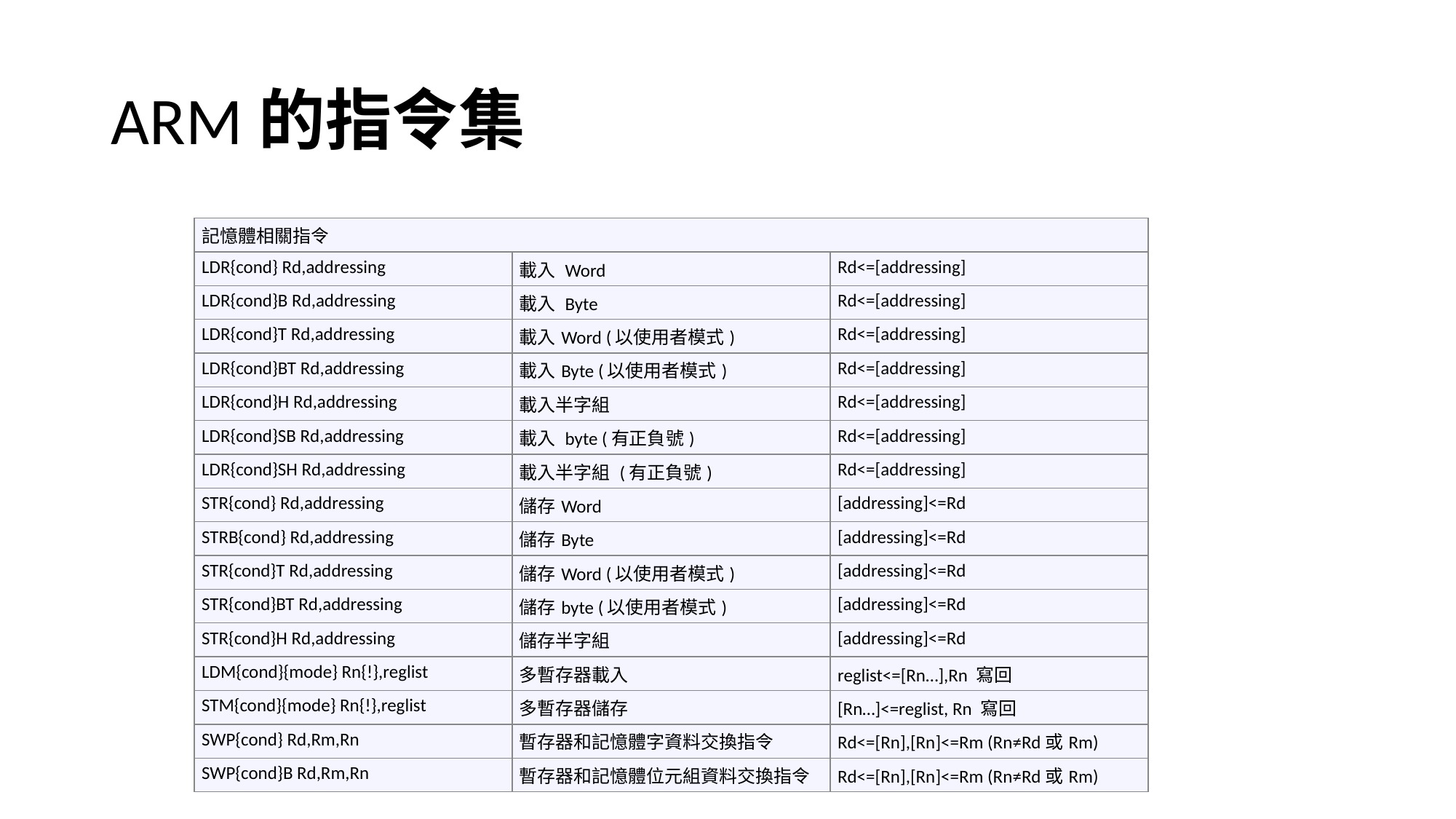

# ARM的指令集
| 記憶體相關指令 |  |  |
| --- | --- | --- |
| LDR{cond} Rd,addressing | 載入 Word | Rd<=[addressing] |
| LDR{cond}B Rd,addressing | 載入 Byte | Rd<=[addressing] |
| LDR{cond}T Rd,addressing | 載入Word (以使用者模式) | Rd<=[addressing] |
| LDR{cond}BT Rd,addressing | 載入Byte (以使用者模式) | Rd<=[addressing] |
| LDR{cond}H Rd,addressing | 載入半字組 | Rd<=[addressing] |
| LDR{cond}SB Rd,addressing | 載入 byte (有正負號) | Rd<=[addressing] |
| LDR{cond}SH Rd,addressing | 載入半字組 (有正負號) | Rd<=[addressing] |
| STR{cond} Rd,addressing | 儲存Word | [addressing]<=Rd |
| STRB{cond} Rd,addressing | 儲存Byte | [addressing]<=Rd |
| STR{cond}T Rd,addressing | 儲存Word (以使用者模式) | [addressing]<=Rd |
| STR{cond}BT Rd,addressing | 儲存byte (以使用者模式) | [addressing]<=Rd |
| STR{cond}H Rd,addressing | 儲存半字組 | [addressing]<=Rd |
| LDM{cond}{mode} Rn{!},reglist | 多暫存器載入 | reglist<=[Rn…],Rn 寫回 |
| STM{cond}{mode} Rn{!},reglist | 多暫存器儲存 | [Rn…]<=reglist, Rn 寫回 |
| SWP{cond} Rd,Rm,Rn | 暫存器和記憶體字資料交換指令 | Rd<=[Rn],[Rn]<=Rm (Rn≠Rd或Rm) |
| SWP{cond}B Rd,Rm,Rn | 暫存器和記憶體位元組資料交換指令 | Rd<=[Rn],[Rn]<=Rm (Rn≠Rd或Rm) |